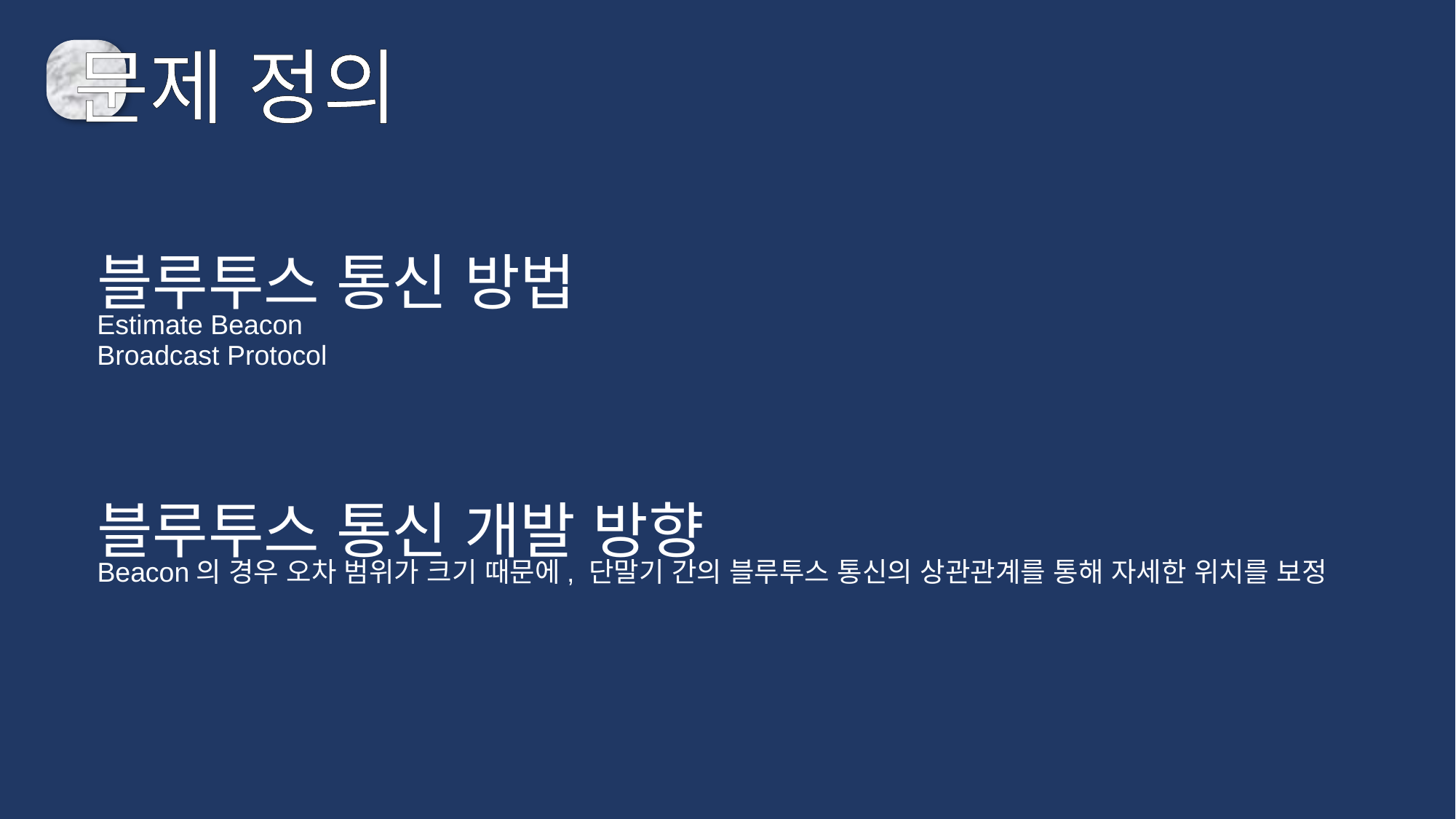

문제 정의

블루투스 통신 방법
Estimate Beacon
Broadcast Protocol
블루투스 통신 개발 방향
Beacon의 경우 오차 범위가 크기 때문에, 단말기 간의 블루투스 통신의 상관관계를 통해 자세한 위치를 보정